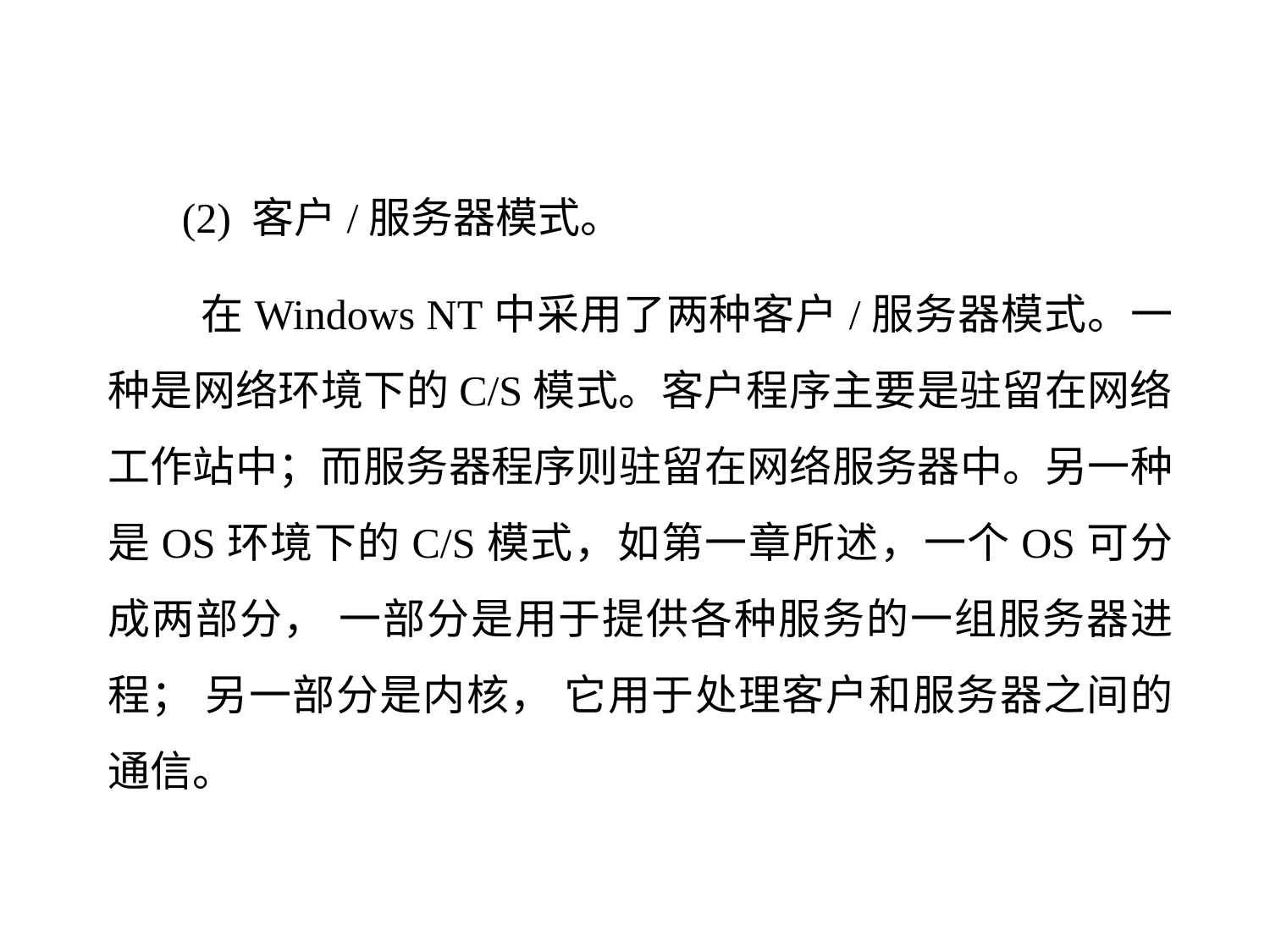

(2) 客户/服务器模式。
        在Windows NT中采用了两种客户/服务器模式。一种是网络环境下的C/S模式。客户程序主要是驻留在网络工作站中；而服务器程序则驻留在网络服务器中。另一种是OS环境下的C/S模式，如第一章所述，一个OS可分成两部分， 一部分是用于提供各种服务的一组服务器进程； 另一部分是内核， 它用于处理客户和服务器之间的通信。